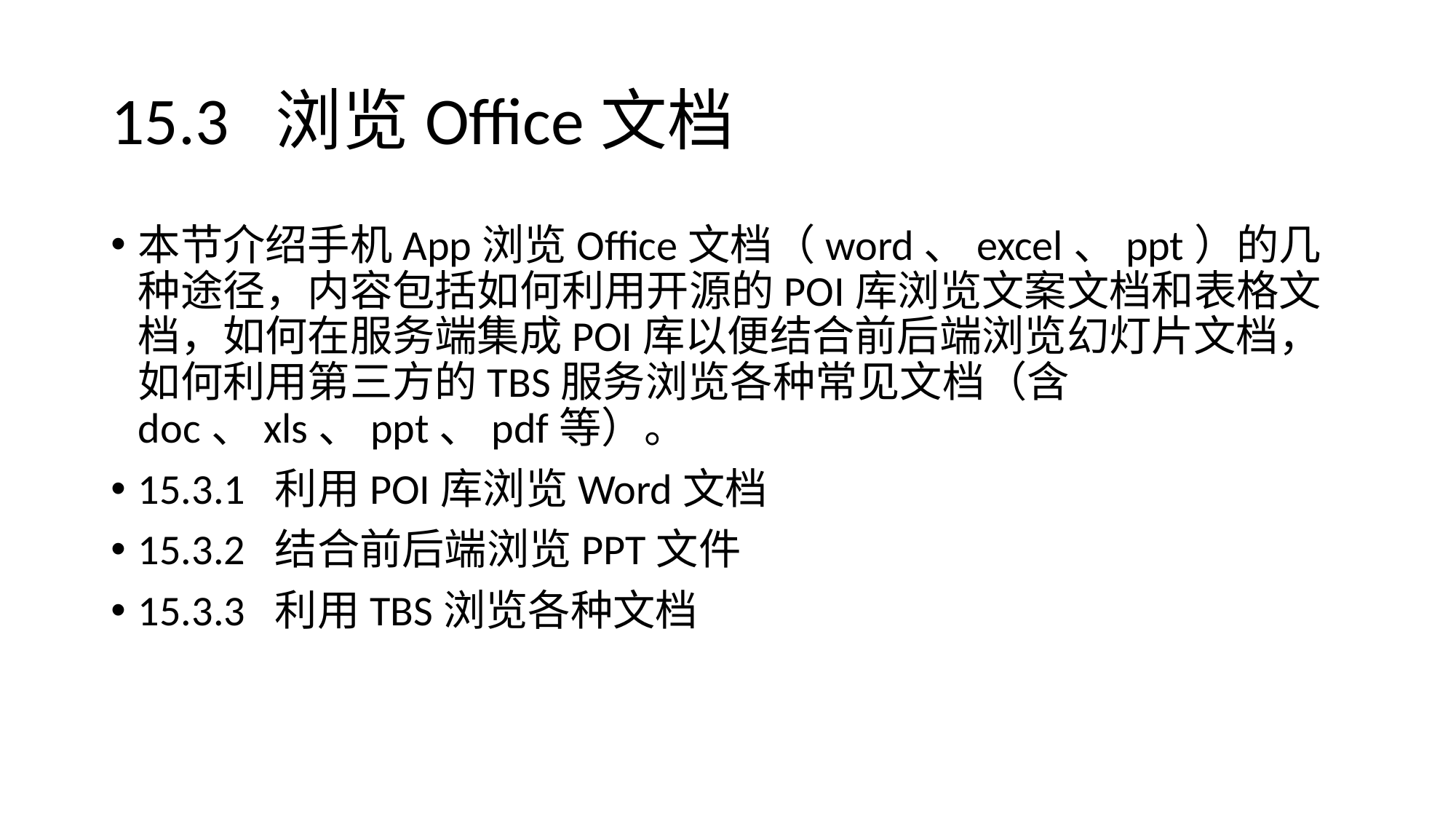

# 15.3  浏览Office文档
本节介绍手机App浏览Office文档（word、excel、ppt）的几种途径，内容包括如何利用开源的POI库浏览文案文档和表格文档，如何在服务端集成POI库以便结合前后端浏览幻灯片文档，如何利用第三方的TBS服务浏览各种常见文档（含doc、xls、ppt、pdf等）。
15.3.1  利用POI库浏览Word文档
15.3.2  结合前后端浏览PPT文件
15.3.3  利用TBS浏览各种文档